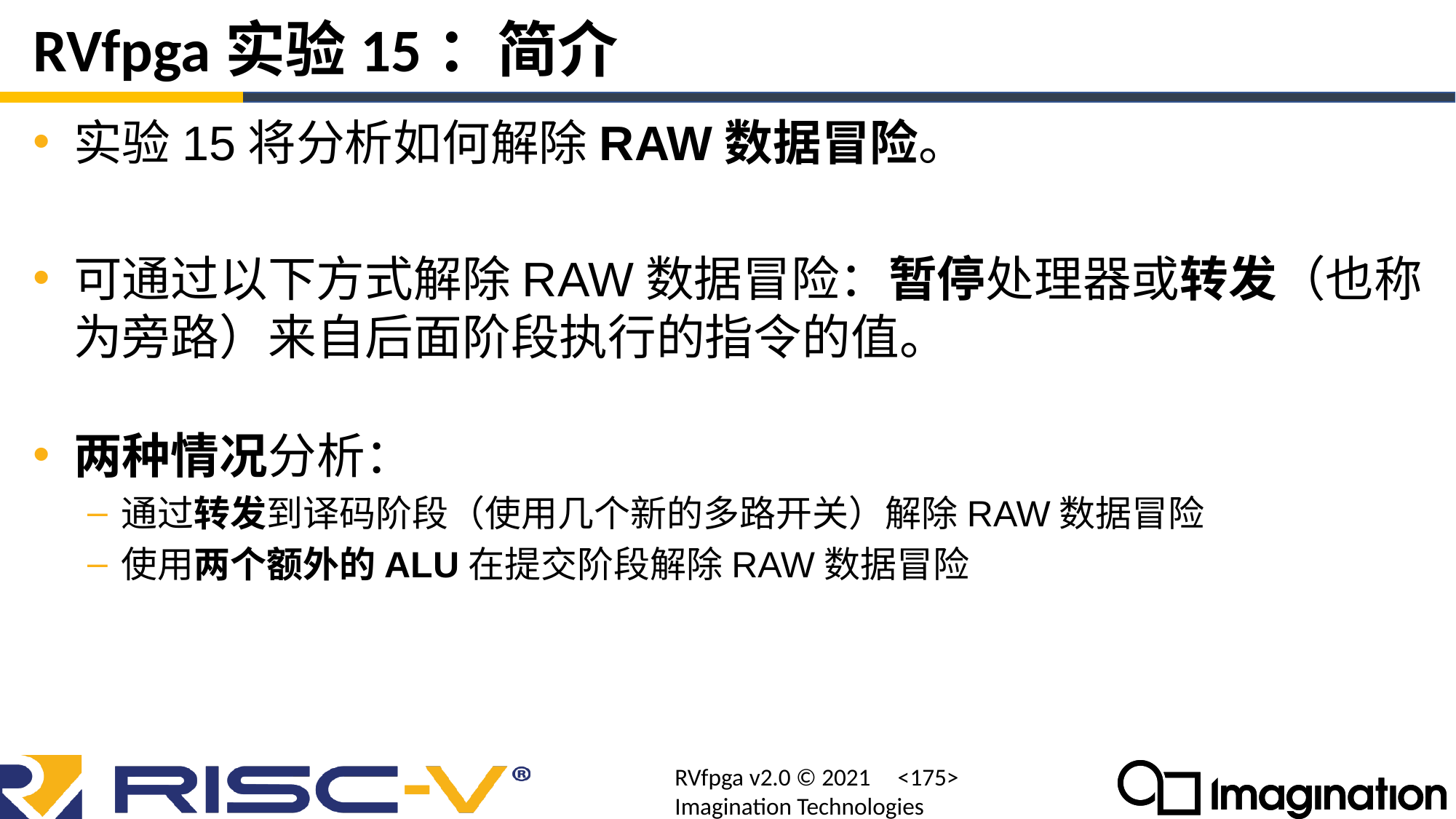

# RVfpga实验15：简介
实验15将分析如何解除RAW数据冒险。

可通过以下方式解除RAW数据冒险：暂停处理器或转发（也称为旁路）来自后面阶段执行的指令的值。

两种情况分析：
通过转发到译码阶段（使用几个新的多路开关）解除RAW数据冒险
使用两个额外的ALU在提交阶段解除RAW数据冒险